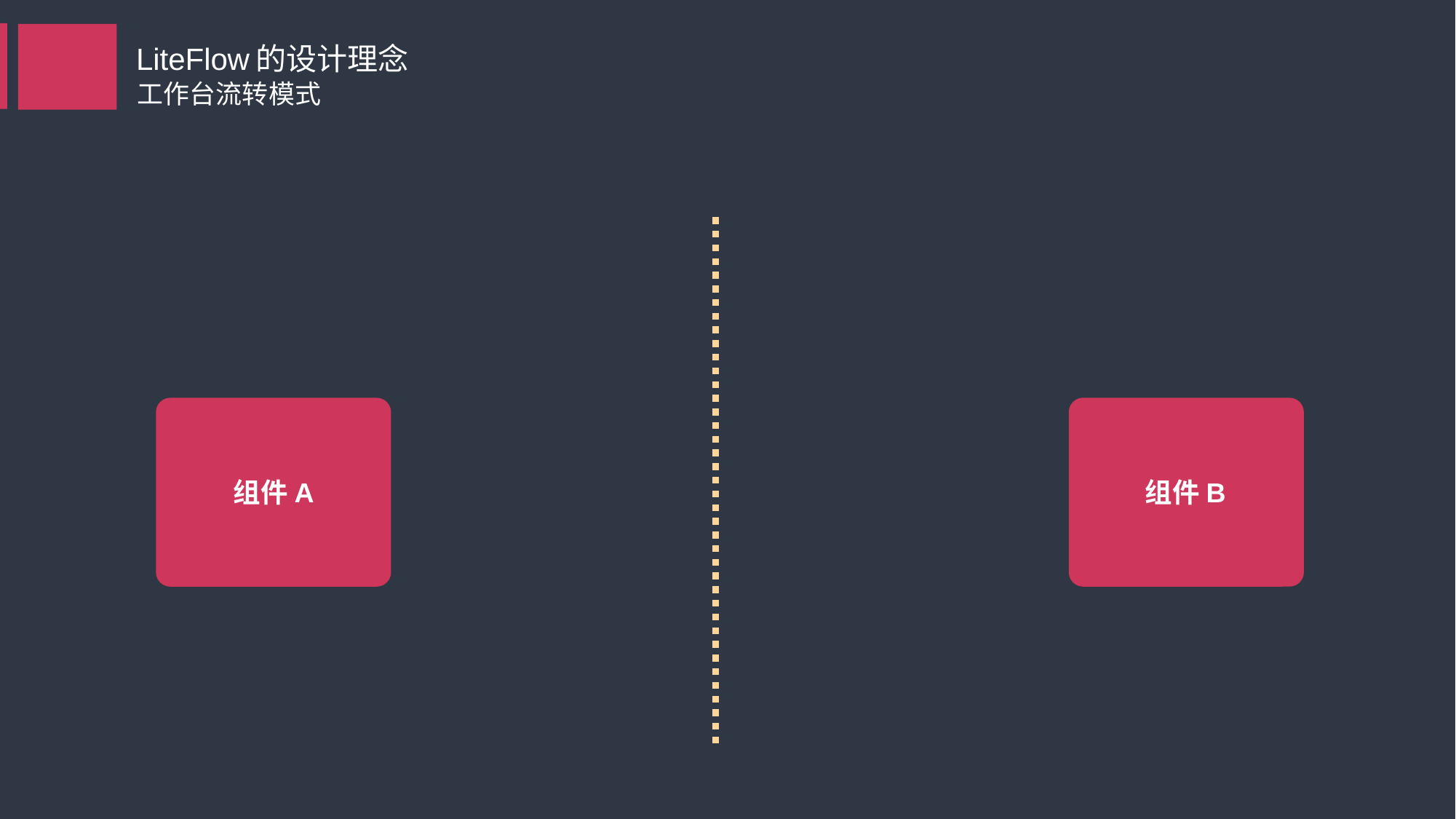

LiteFlow的设计理念
工作台流转模式

组件B
组件A
组件无需互相沟通
组件只需关心自己的工作台
组件互换位置不影响关心的资源
组件可被安排到其他工作台工作
组件允许被实时更改、插入、撤掉